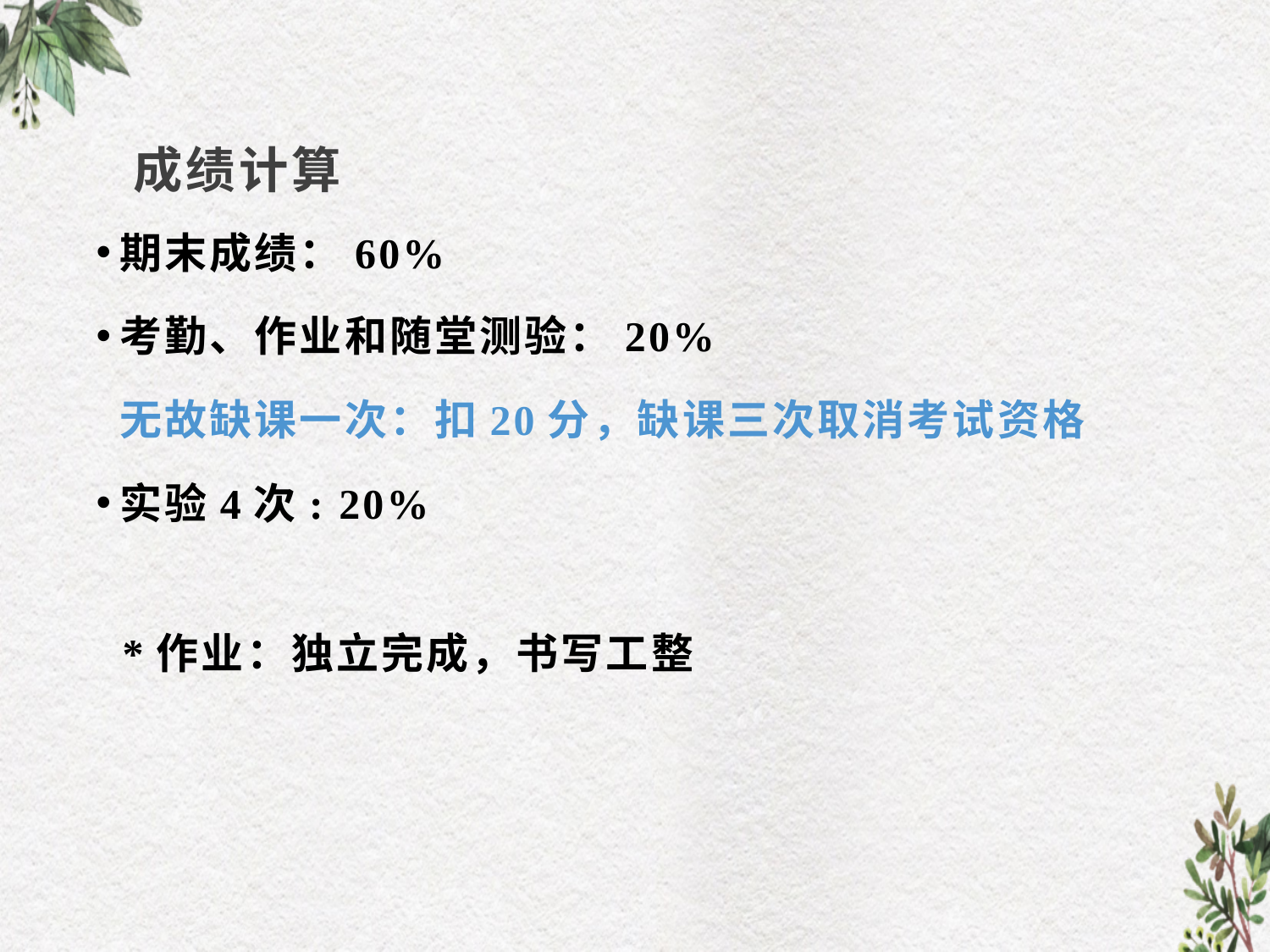

# 成绩计算
期末成绩：60%
考勤、作业和随堂测验：20%
	无故缺课一次：扣20分，缺课三次取消考试资格
实验4次: 20%
  *作业：独立完成，书写工整